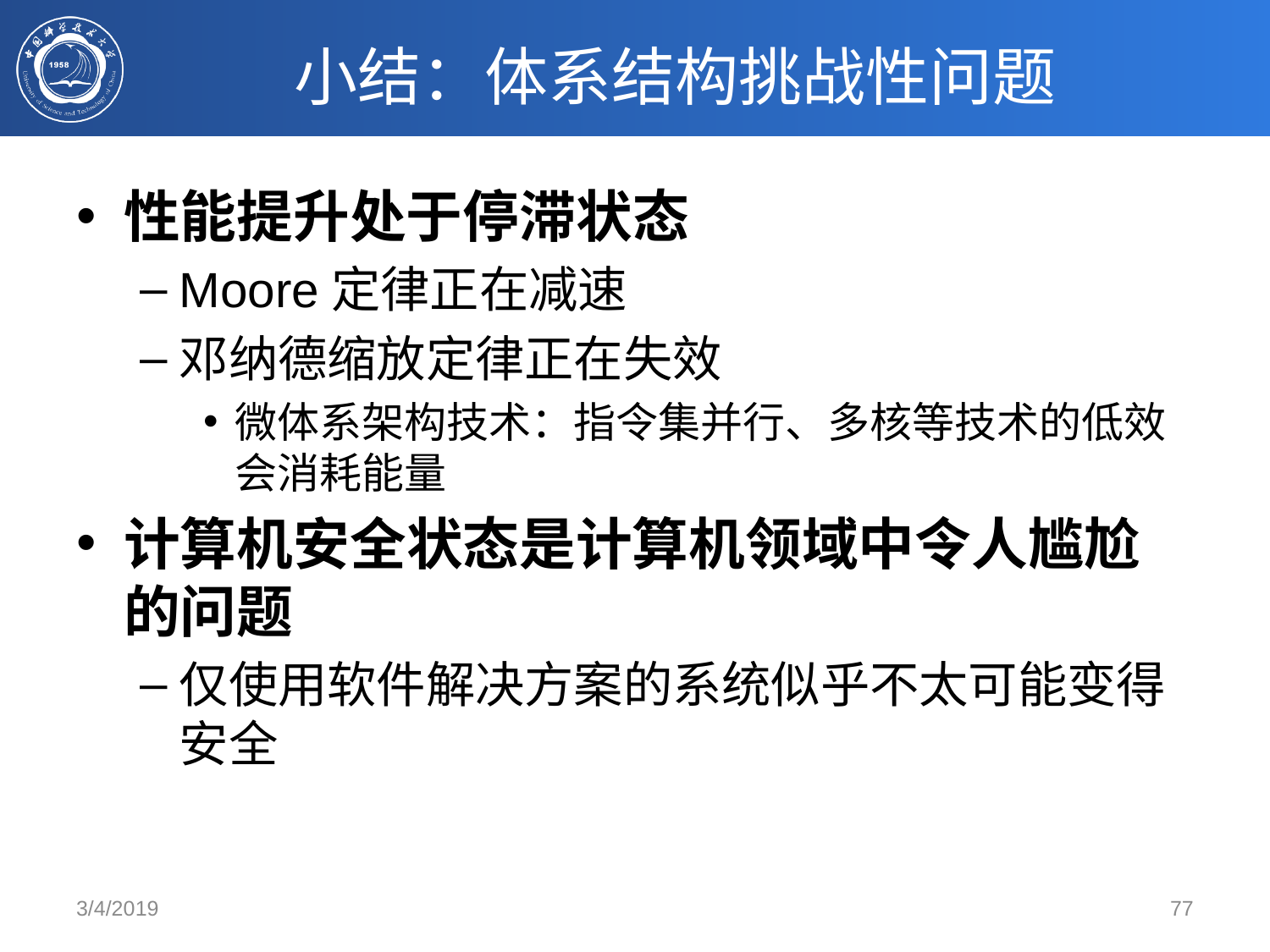

# 小结：体系结构挑战性问题
性能提升处于停滞状态
Moore定律正在减速
邓纳德缩放定律正在失效
微体系架构技术：指令集并行、多核等技术的低效会消耗能量
计算机安全状态是计算机领域中令人尴尬的问题
仅使用软件解决方案的系统似乎不太可能变得安全

3/4/2019
77